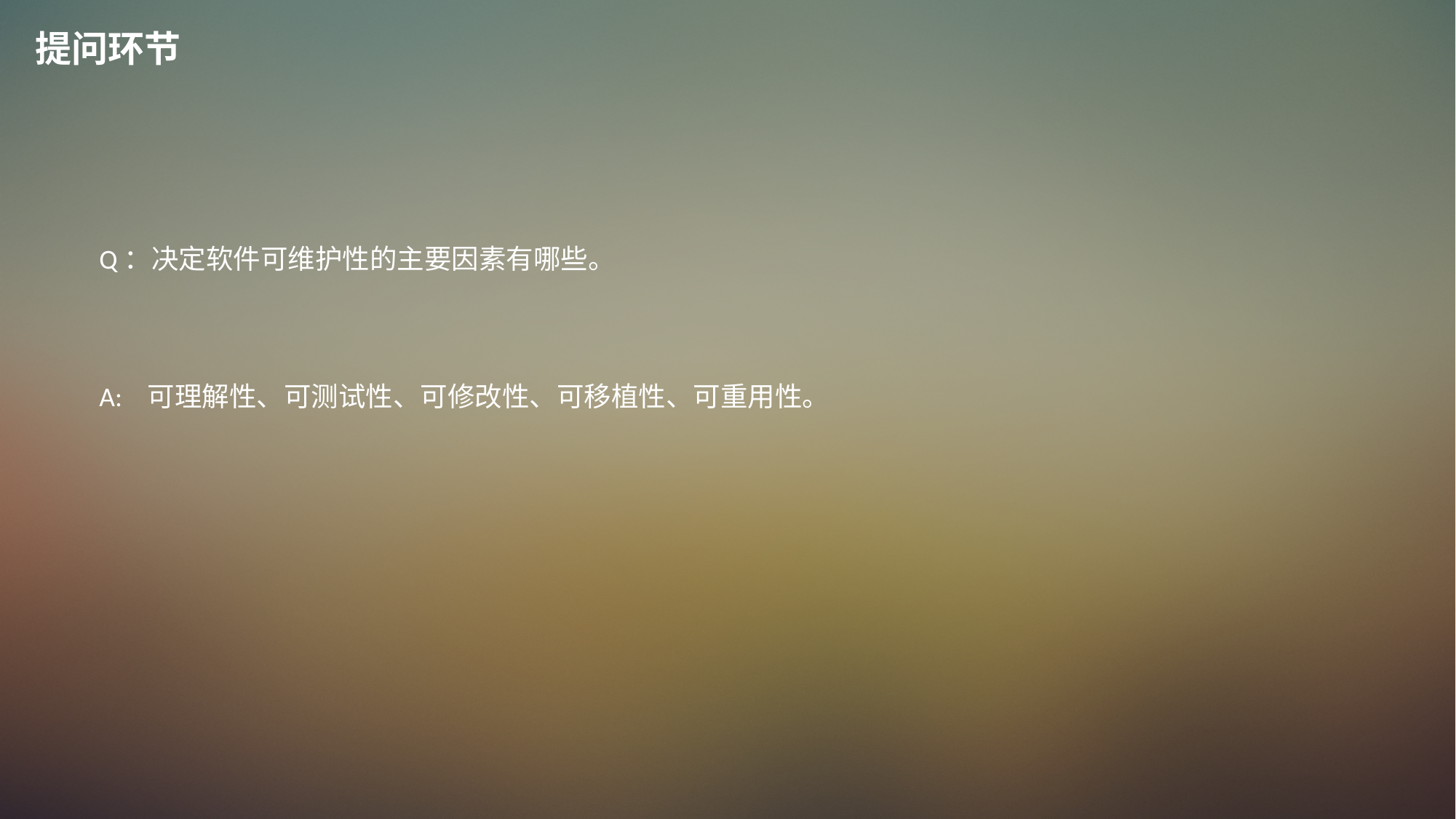

提问环节
Q：决定软件可维护性的主要因素有哪些。
A:   可理解性、可测试性、可修改性、可移植性、可重用性。